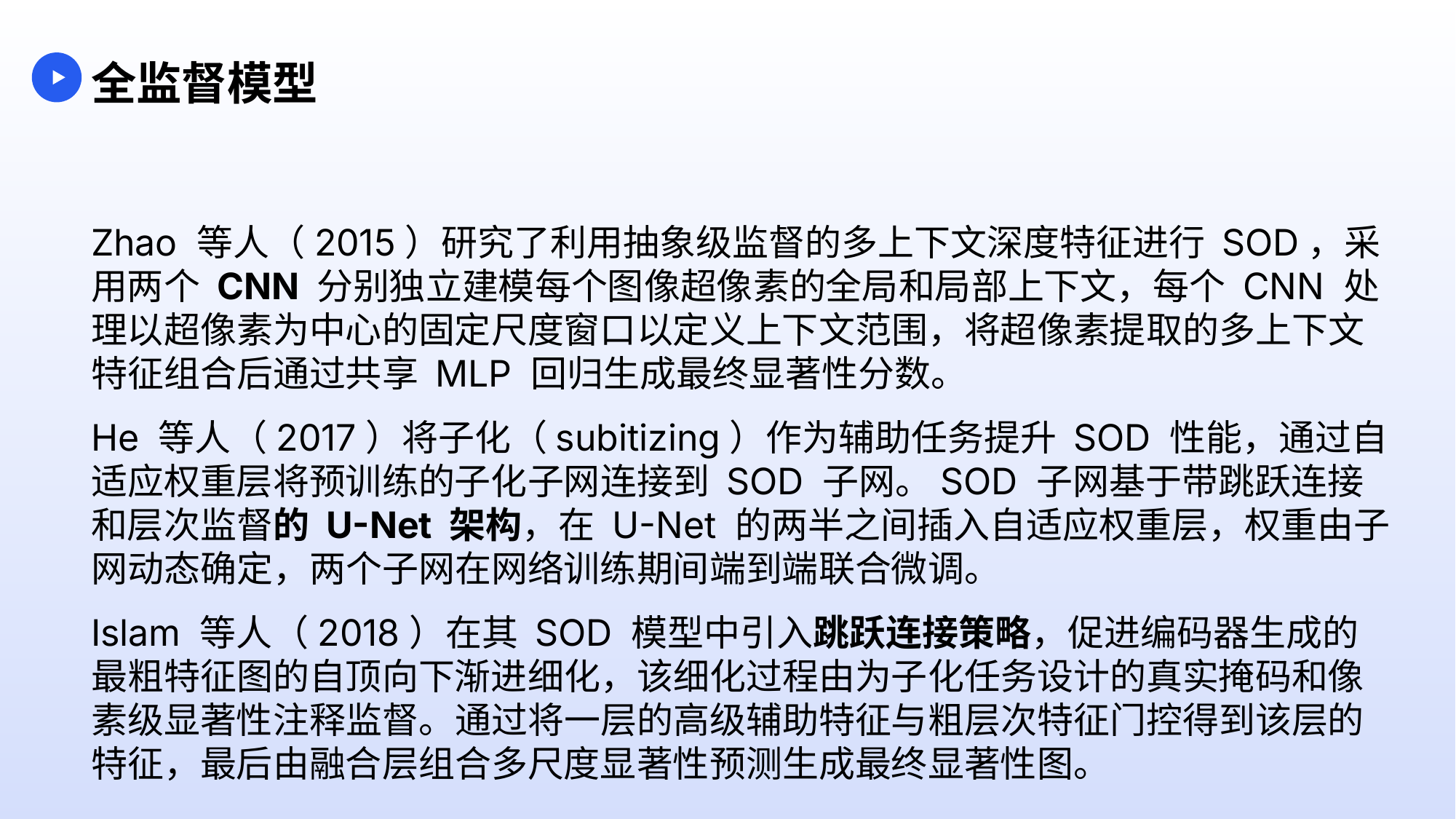

全监督模型

Zhao 等人（2015）研究了利用抽象级监督的多上下文深度特征进行 SOD，采用两个 CNN 分别独立建模每个图像超像素的全局和局部上下文，每个 CNN 处理以超像素为中心的固定尺度窗口以定义上下文范围，将超像素提取的多上下文特征组合后通过共享 MLP 回归生成最终显著性分数。
He 等人（2017）将子化（subitizing）作为辅助任务提升 SOD 性能，通过自适应权重层将预训练的子化子网连接到 SOD 子网。SOD 子网基于带跳跃连接和层次监督的 U-Net 架构，在 U-Net 的两半之间插入自适应权重层，权重由子网动态确定，两个子网在网络训练期间端到端联合微调。
Islam 等人（2018）在其 SOD 模型中引入跳跃连接策略，促进编码器生成的最粗特征图的自顶向下渐进细化，该细化过程由为子化任务设计的真实掩码和像素级显著性注释监督。通过将一层的高级辅助特征与粗层次特征门控得到该层的特征，最后由融合层组合多尺度显著性预测生成最终显著性图。